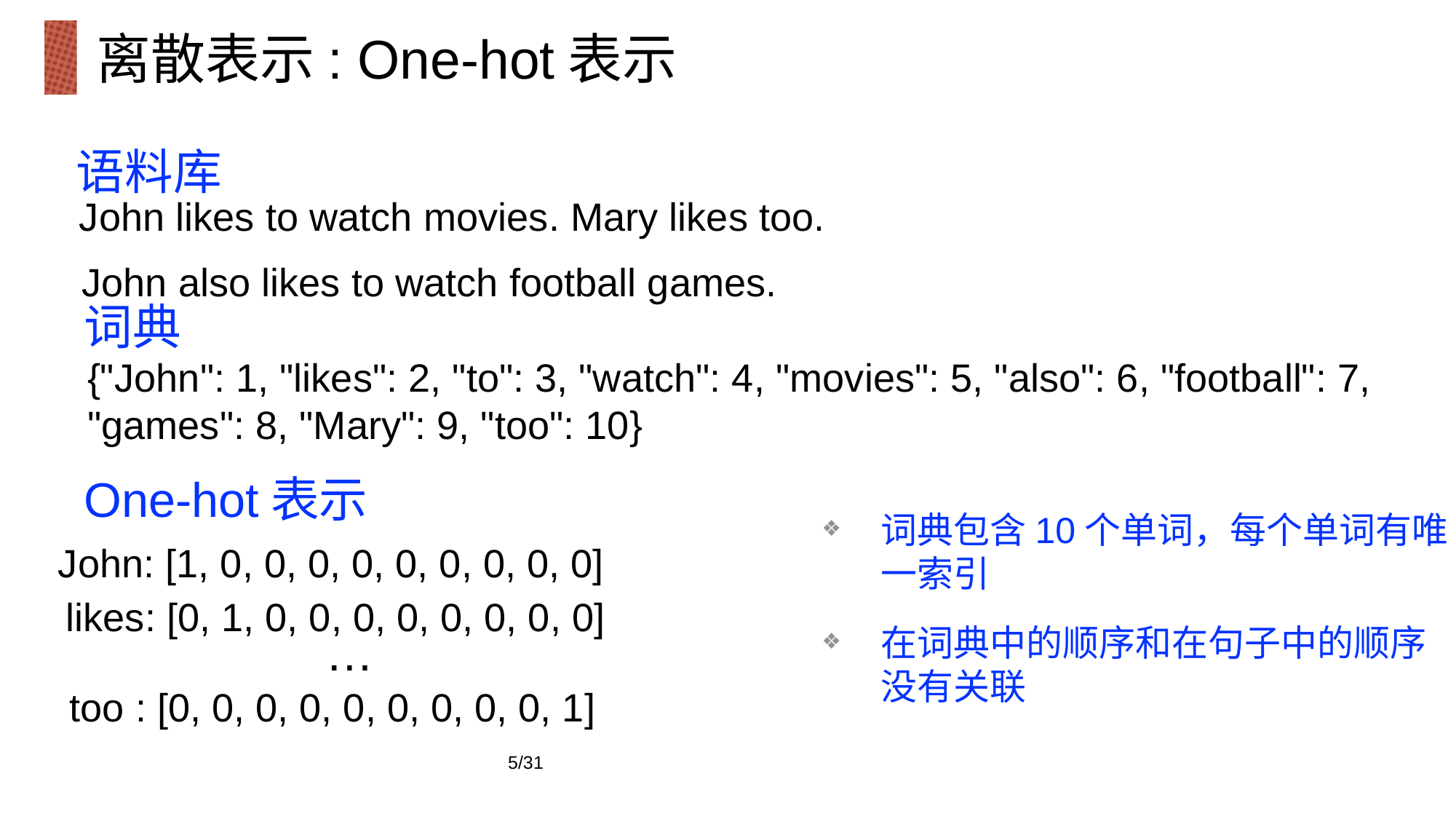

离散表示: One-hot表示

语料库
   John likes to watch movies. Mary likes too.
John also likes to watch football games.
词典
{"John": 1, "likes": 2, "to": 3, "watch": 4, "movies": 5, "also": 6, "football": 7, "games": 8, "Mary": 9, "too": 10}
One-hot表示
词典包含10个单词，每个单词有唯一索引
在词典中的顺序和在句子中的顺序没有关联
John: [1, 0, 0, 0, 0, 0, 0, 0, 0, 0]
likes: [0, 1, 0, 0, 0, 0, 0, 0, 0, 0]
…
too : [0, 0, 0, 0, 0, 0, 0, 0, 0, 1]
5/31